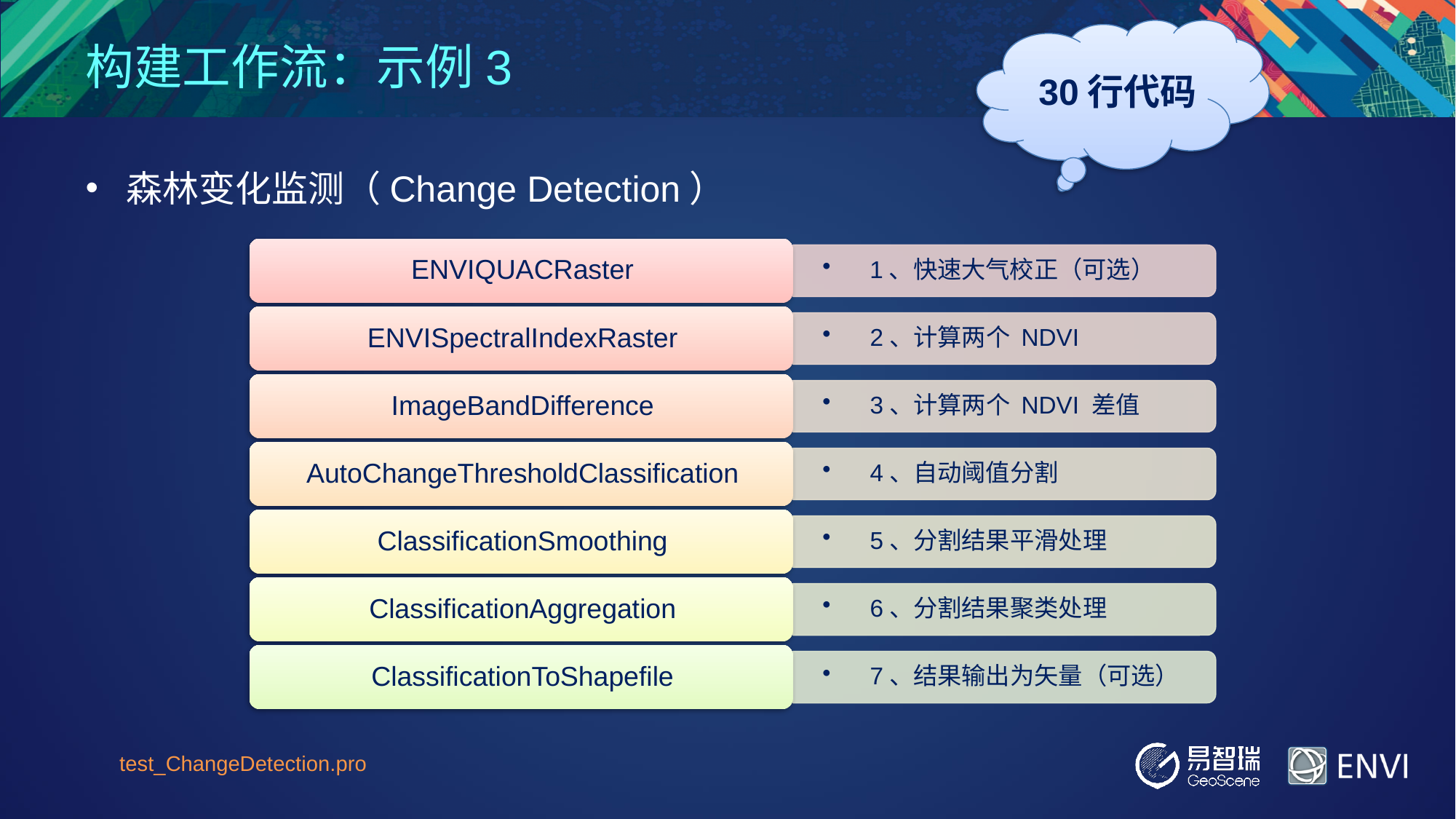

30行代码
# 构建工作流：示例3
森林变化监测（Change Detection）

    1、快速大气校正（可选）
ENVIQUACRaster
    2、计算两个 NDVI
ENVISpectralIndexRaster
    3、计算两个 NDVI 差值
ImageBandDifference
    4、自动阈值分割
AutoChangeThresholdClassification
    5、分割结果平滑处理
ClassificationSmoothing
    6、分割结果聚类处理
ClassificationAggregation
    7、结果输出为矢量（可选）
ClassificationToShapefile
test_ChangeDetection.pro